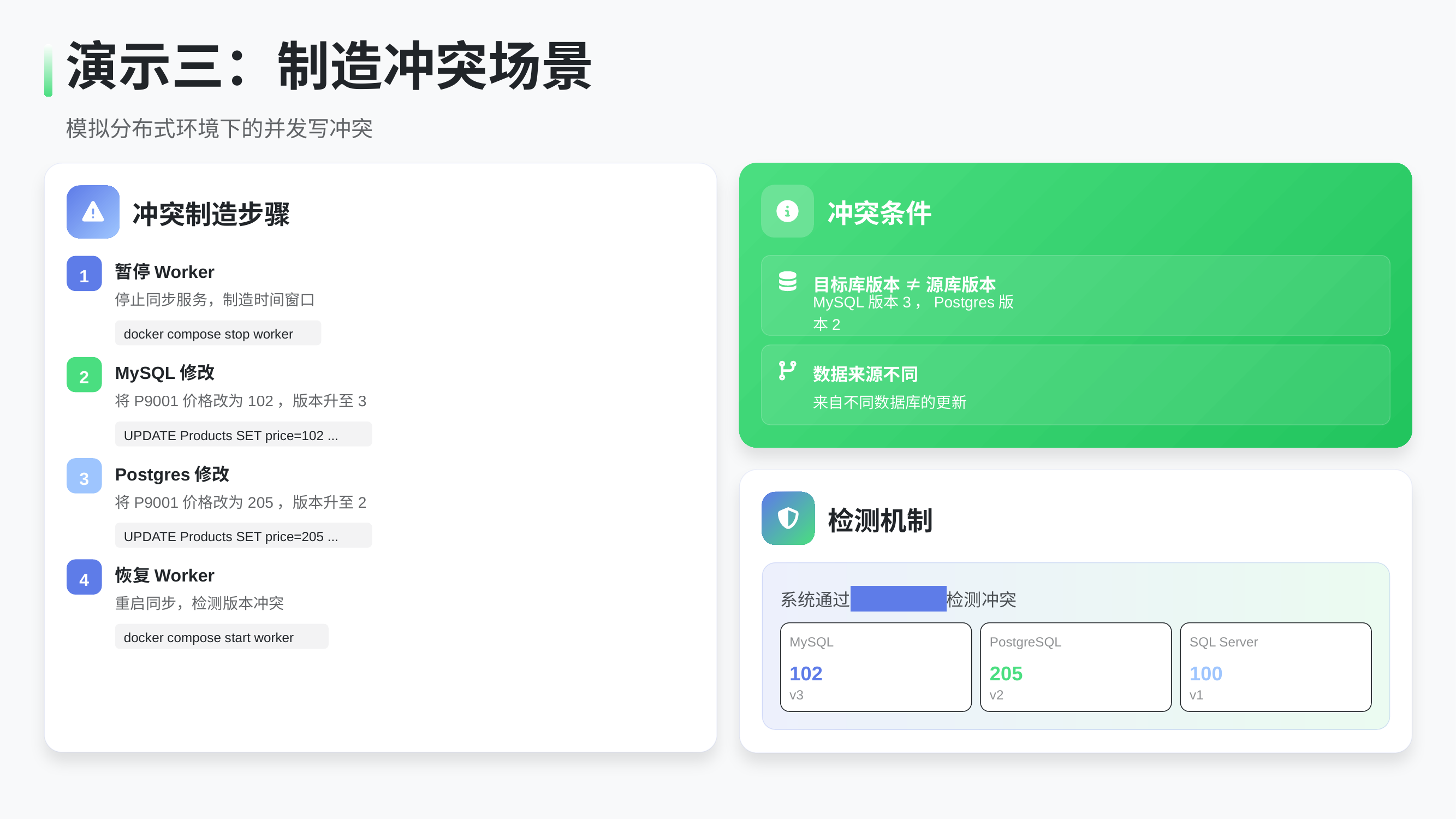

演示三：制造冲突场景
模拟分布式环境下的并发写冲突

冲突条件
冲突制造步骤

1

暂停Worker
目标库版本 ≠ 源库版本

停止同步服务，制造时间窗口
MySQL版本3，Postgres版本2

docker compose stop worker

2

MySQL修改
数据来源不同

将P9001价格改为102，版本升至3
来自不同数据库的更新

UPDATE Products SET price=102 ...
3

Postgres修改

将P9001价格改为205，版本升至2

检测机制

UPDATE Products SET price=205 ...
4

恢复Worker

系统通过 版本号对比 检测冲突
重启同步，检测版本冲突

docker compose start worker
MySQL
PostgreSQL
SQL Server
102
205
100
v3
v2
v1